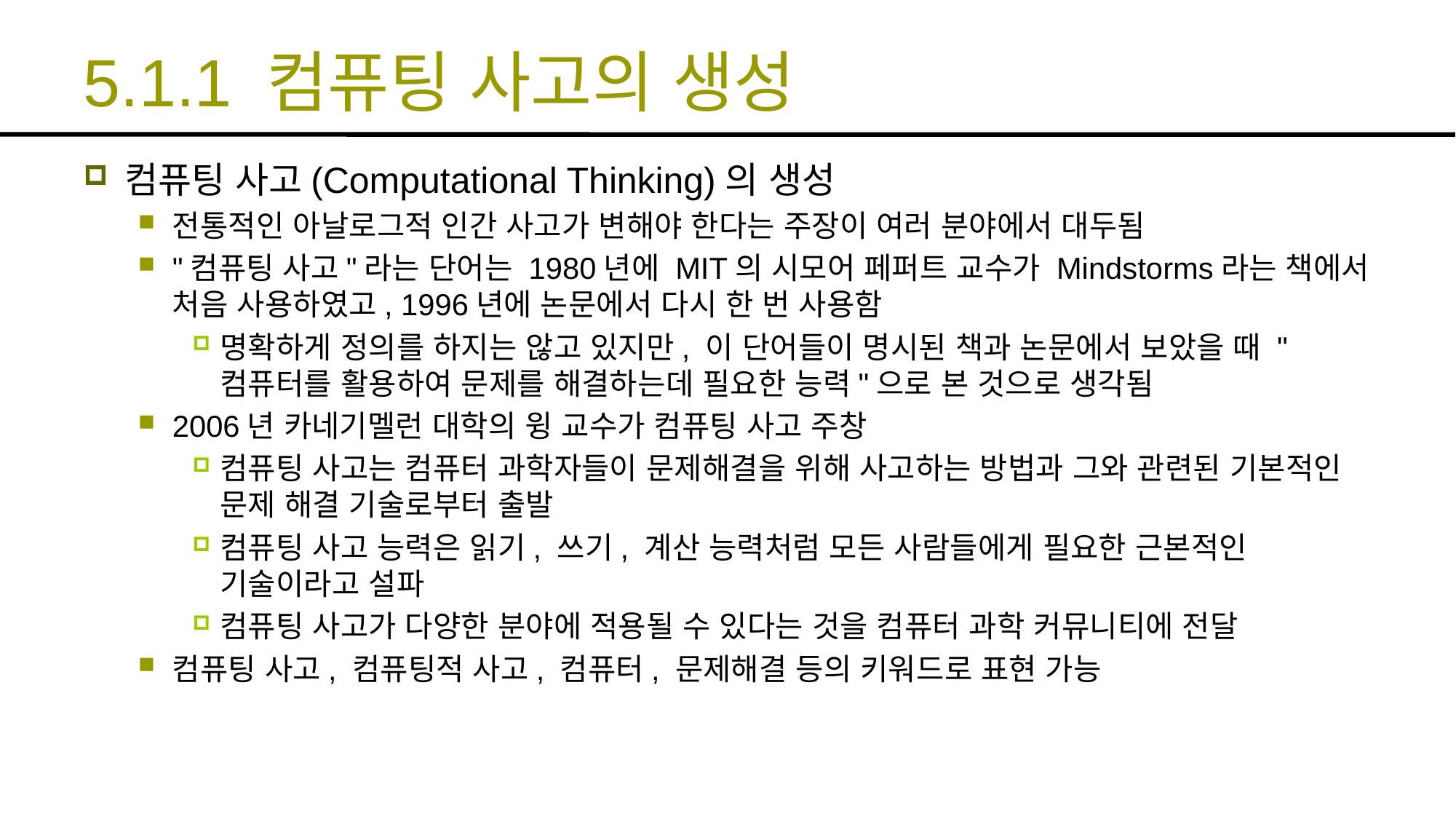

# 5.1.1 컴퓨팅 사고의 생성
컴퓨팅 사고(Computational Thinking)의 생성
전통적인 아날로그적 인간 사고가 변해야 한다는 주장이 여러 분야에서 대두됨
"컴퓨팅 사고"라는 단어는 1980년에 MIT의 시모어 페퍼트 교수가 Mindstorms라는 책에서 처음 사용하였고, 1996년에 논문에서 다시 한 번 사용함
명확하게 정의를 하지는 않고 있지만, 이 단어들이 명시된 책과 논문에서 보았을 때 "컴퓨터를 활용하여 문제를 해결하는데 필요한 능력"으로 본 것으로 생각됨
2006년 카네기멜런 대학의 윙 교수가 컴퓨팅 사고 주창
컴퓨팅 사고는 컴퓨터 과학자들이 문제해결을 위해 사고하는 방법과 그와 관련된 기본적인 문제 해결 기술로부터 출발
컴퓨팅 사고 능력은 읽기, 쓰기, 계산 능력처럼 모든 사람들에게 필요한 근본적인 기술이라고 설파
컴퓨팅 사고가 다양한 분야에 적용될 수 있다는 것을 컴퓨터 과학 커뮤니티에 전달
컴퓨팅 사고, 컴퓨팅적 사고, 컴퓨터, 문제해결 등의 키워드로 표현 가능